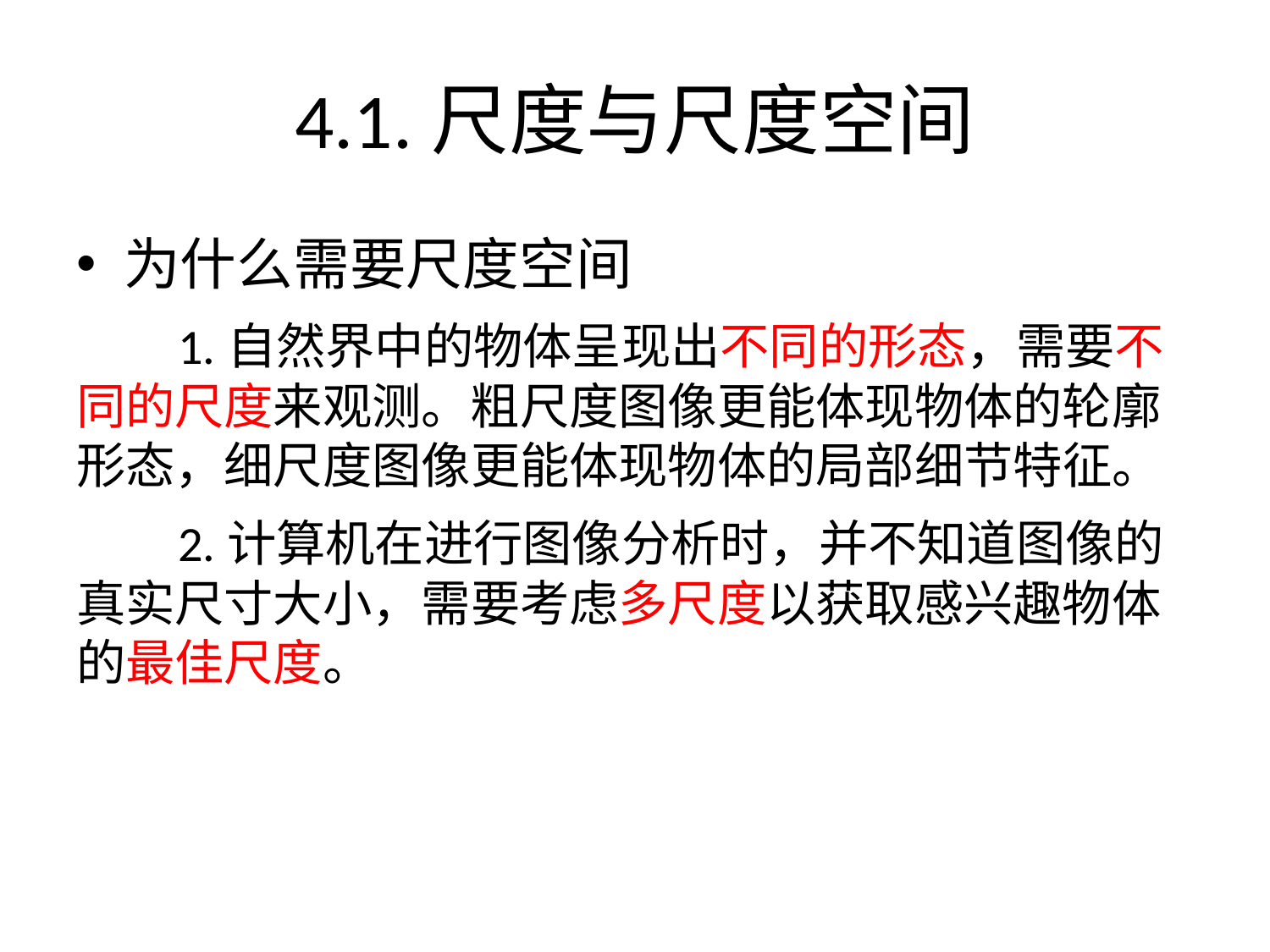

# 4.1.尺度与尺度空间
为什么需要尺度空间
        1.自然界中的物体呈现出不同的形态，需要不同的尺度来观测。粗尺度图像更能体现物体的轮廓形态，细尺度图像更能体现物体的局部细节特征。
        2.计算机在进行图像分析时，并不知道图像的真实尺寸大小，需要考虑多尺度以获取感兴趣物体的最佳尺度。